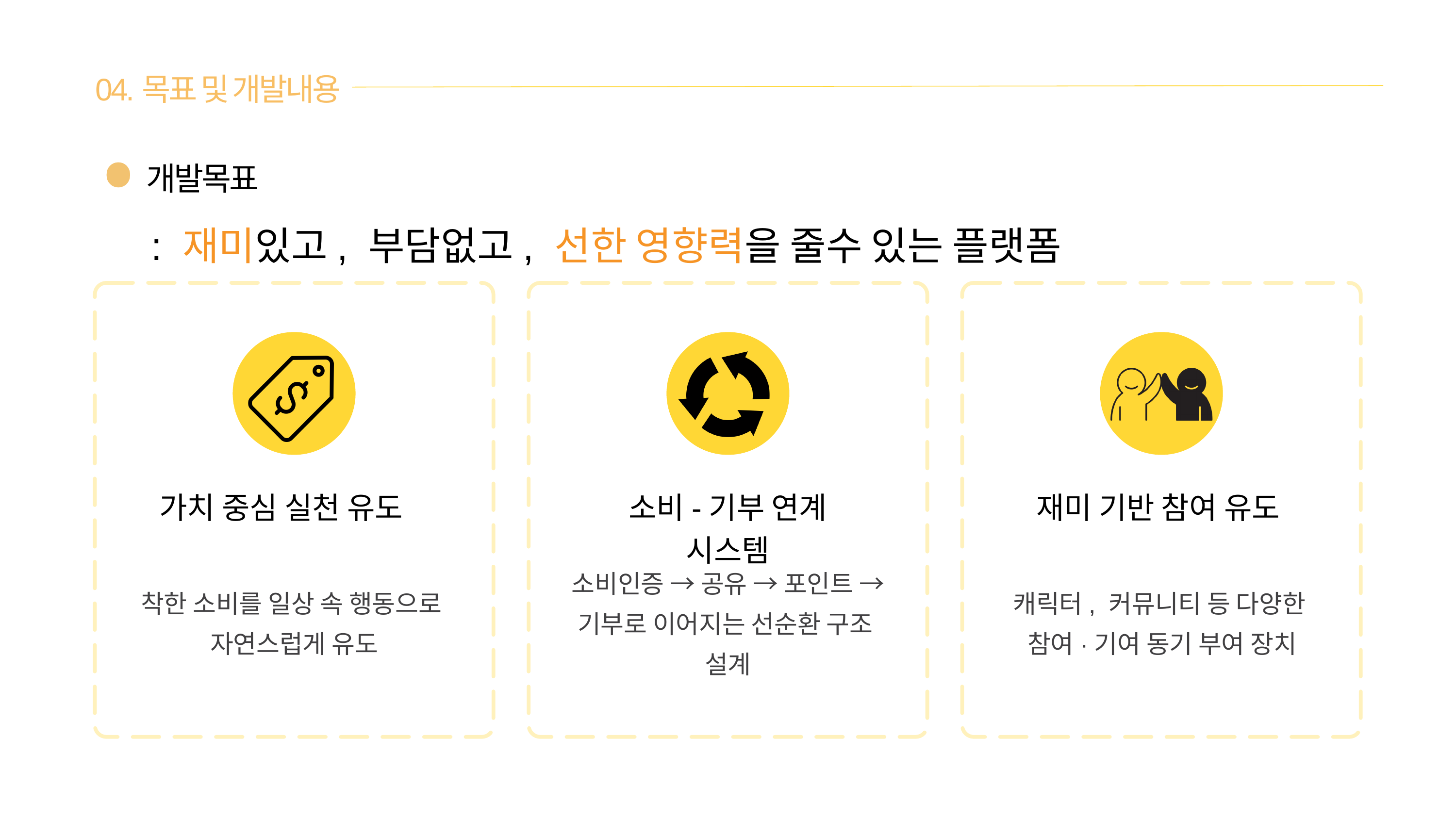

04.목표 및 개발내용

개발목표

: 재미있고, 부담없고, 선한 영향력을 줄수 있는 플랫폼

가치 중심 실천 유도
소비-기부 연계 시스템
재미 기반 참여 유도
소비인증 → 공유 → 포인트 → 기부로 이어지는 선순환 구조
설계
착한 소비를 일상 속 행동으로
자연스럽게 유도
캐릭터, 커뮤니티 등 다양한
참여·기여 동기 부여 장치